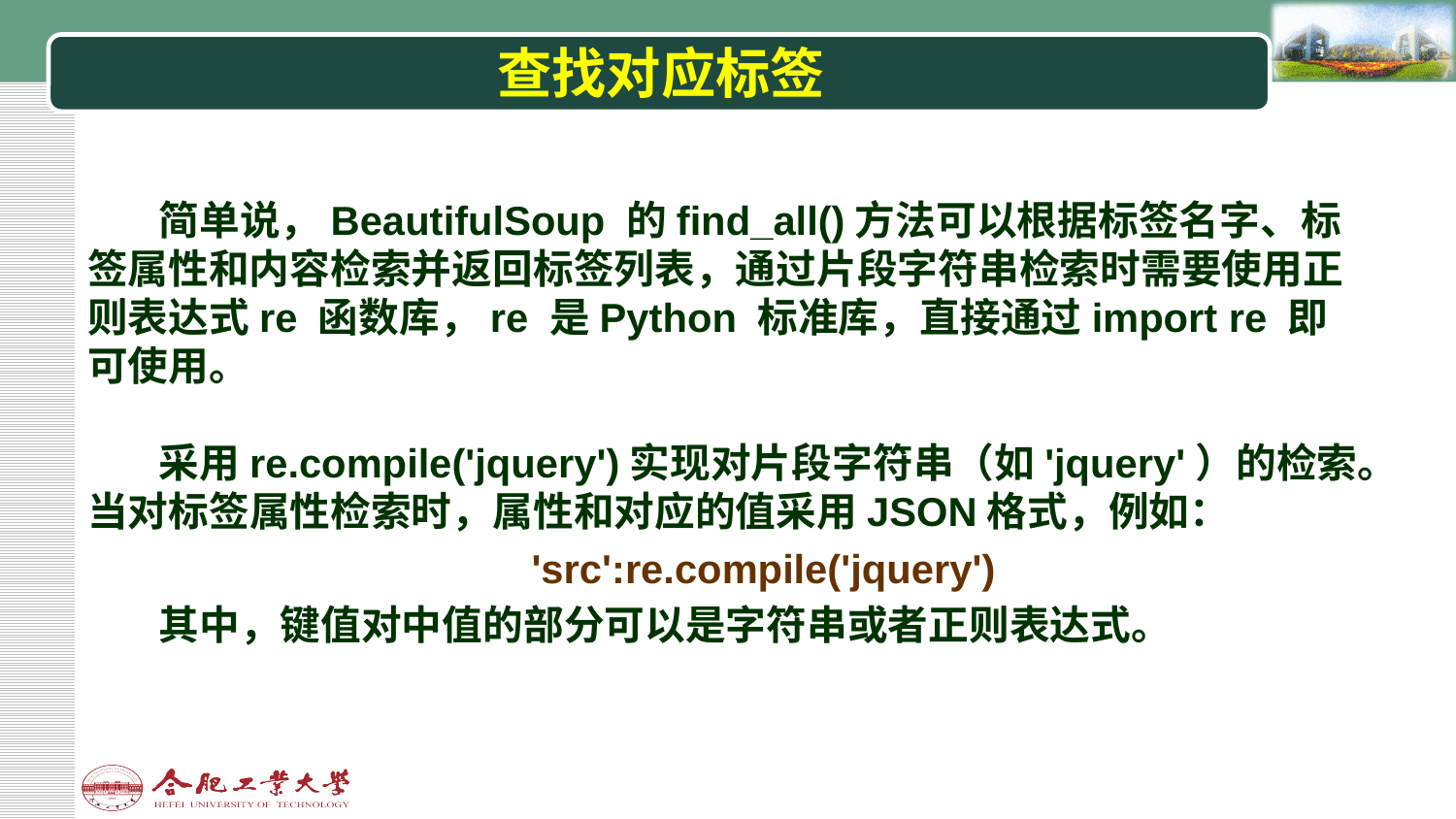

# 查找对应标签
简单说，BeautifulSoup 的find_all()方法可以根据标签名字、标签属性和内容检索并返回标签列表，通过片段字符串检索时需要使用正则表达式re 函数库，re 是Python 标准库，直接通过import re 即可使用。
采用re.compile('jquery')实现对片段字符串（如'jquery'）的检索。当对标签属性检索时，属性和对应的值采用JSON格式，例如：
'src':re.compile('jquery')
其中，键值对中值的部分可以是字符串或者正则表达式。